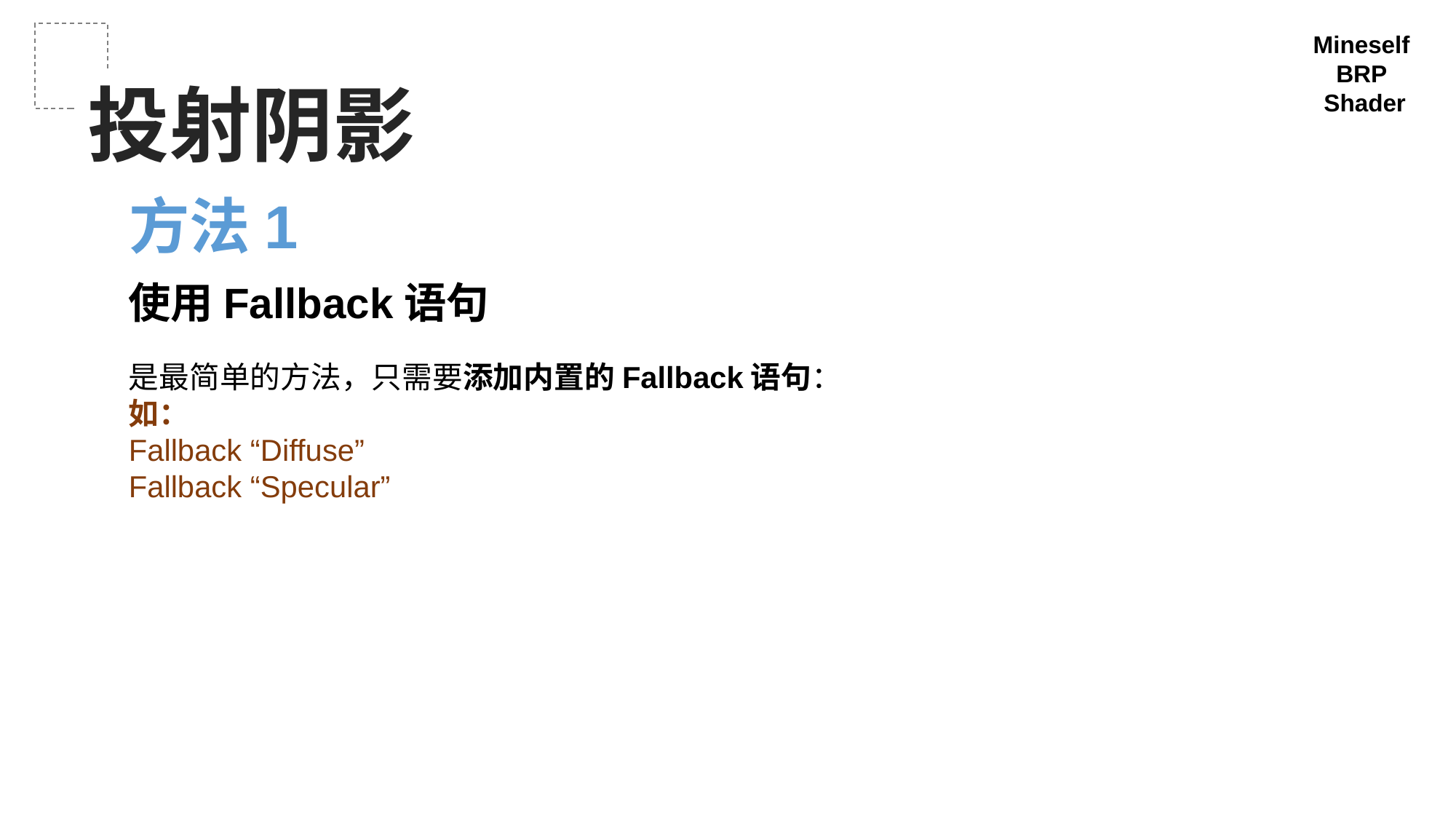

Mineself
BRP
Shader

投射阴影
方法1
使用Fallback语句
是最简单的方法，只需要添加内置的Fallback语句：
如：
Fallback “Diffuse”
Fallback “Specular”